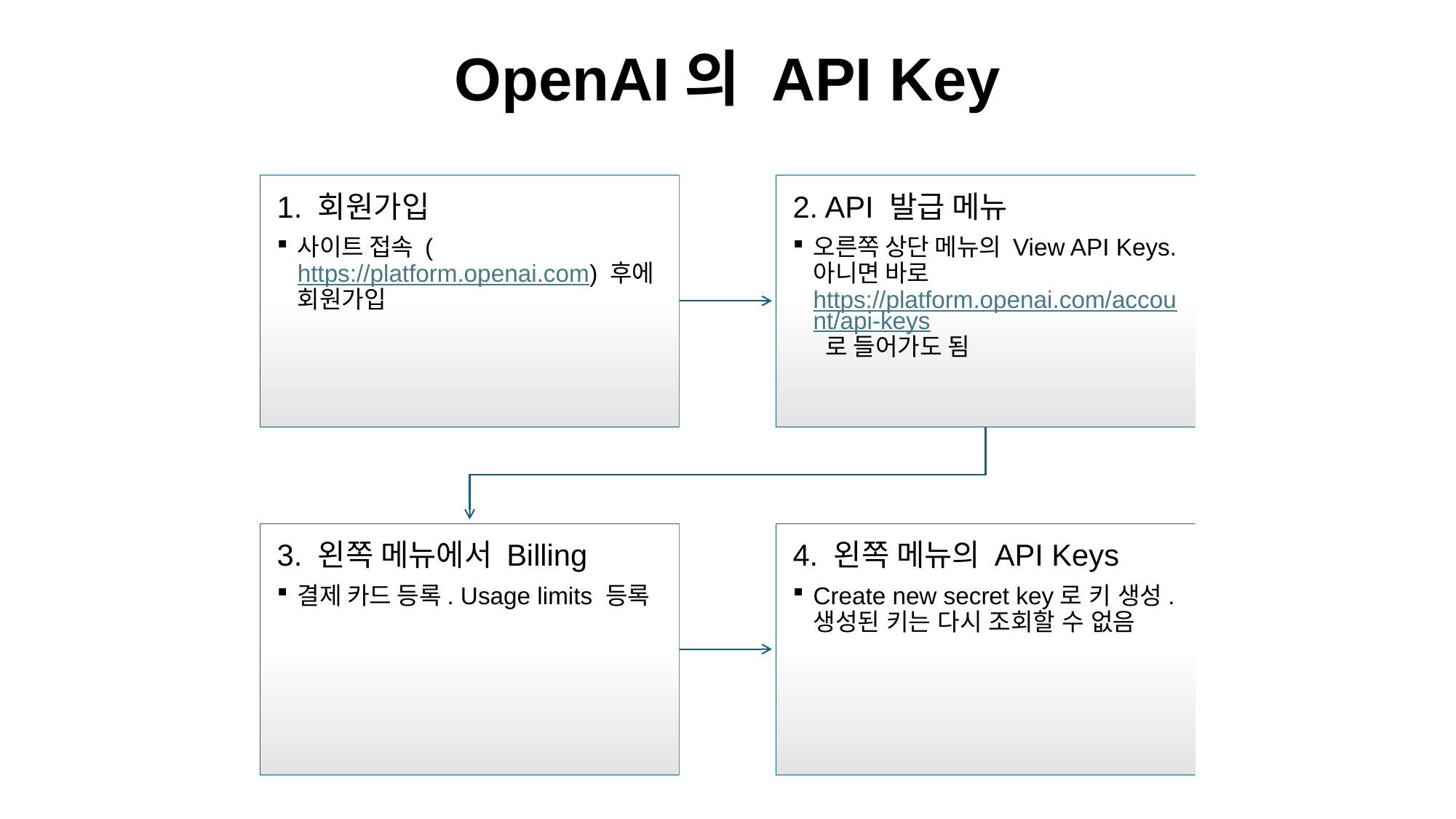

# OpenAI의 API Key

1. 회원가입
사이트 접속 (https://platform.openai.com) 후에 회원가입

2. API 발급 메뉴
오른쪽 상단 메뉴의 View API Keys. 아니면 바로 https://platform.openai.com/account/api-keys 로 들어가도 됨

3. 왼쪽 메뉴에서 Billing
결제 카드 등록. Usage limits 등록
4. 왼쪽 메뉴의 API Keys
Create new secret key로 키 생성. 생성된 키는 다시 조회할 수 없음